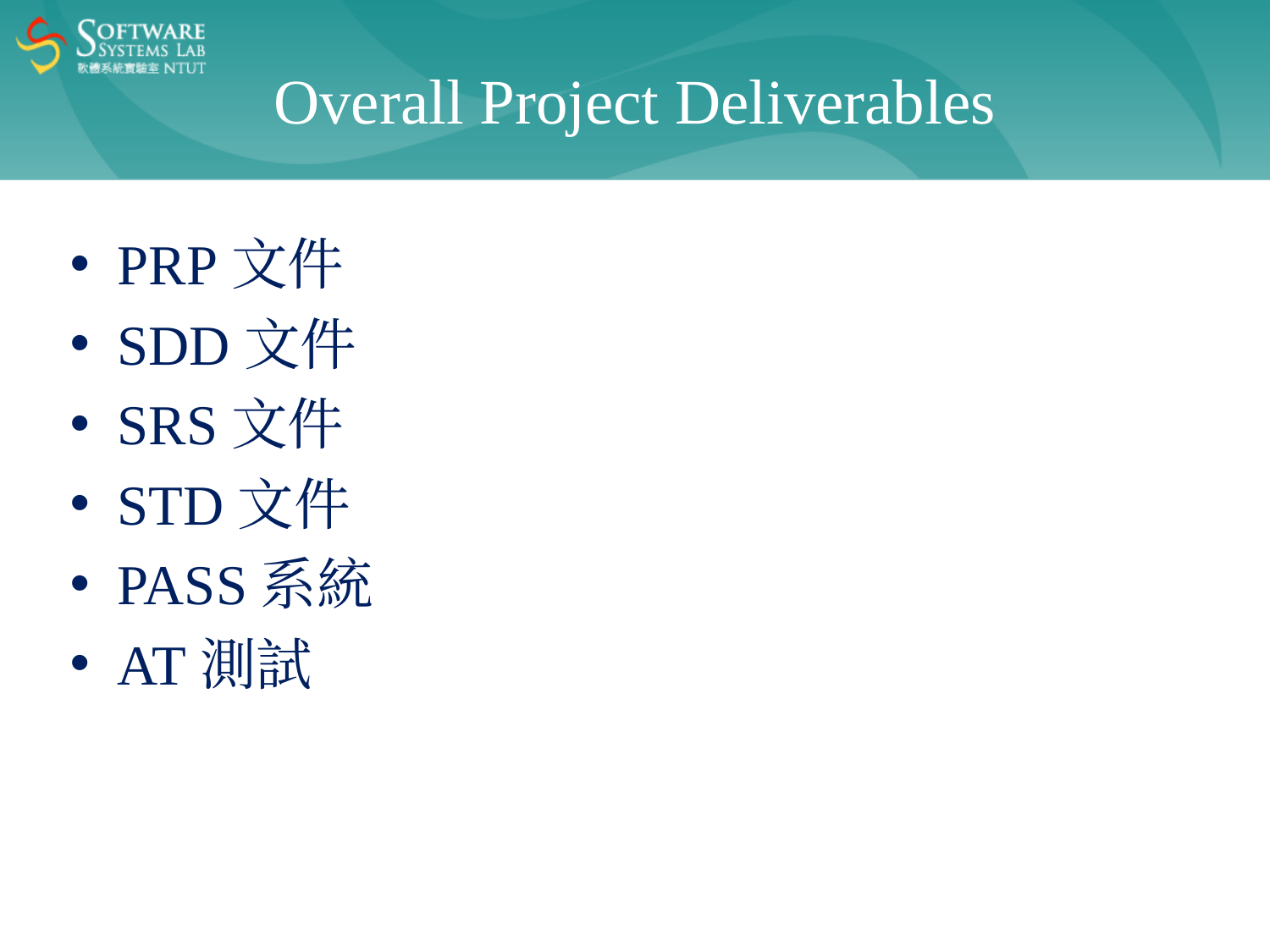

Overall Project Deliverables

PRP文件
SDD文件
SRS文件
STD文件
PASS系統
AT測試